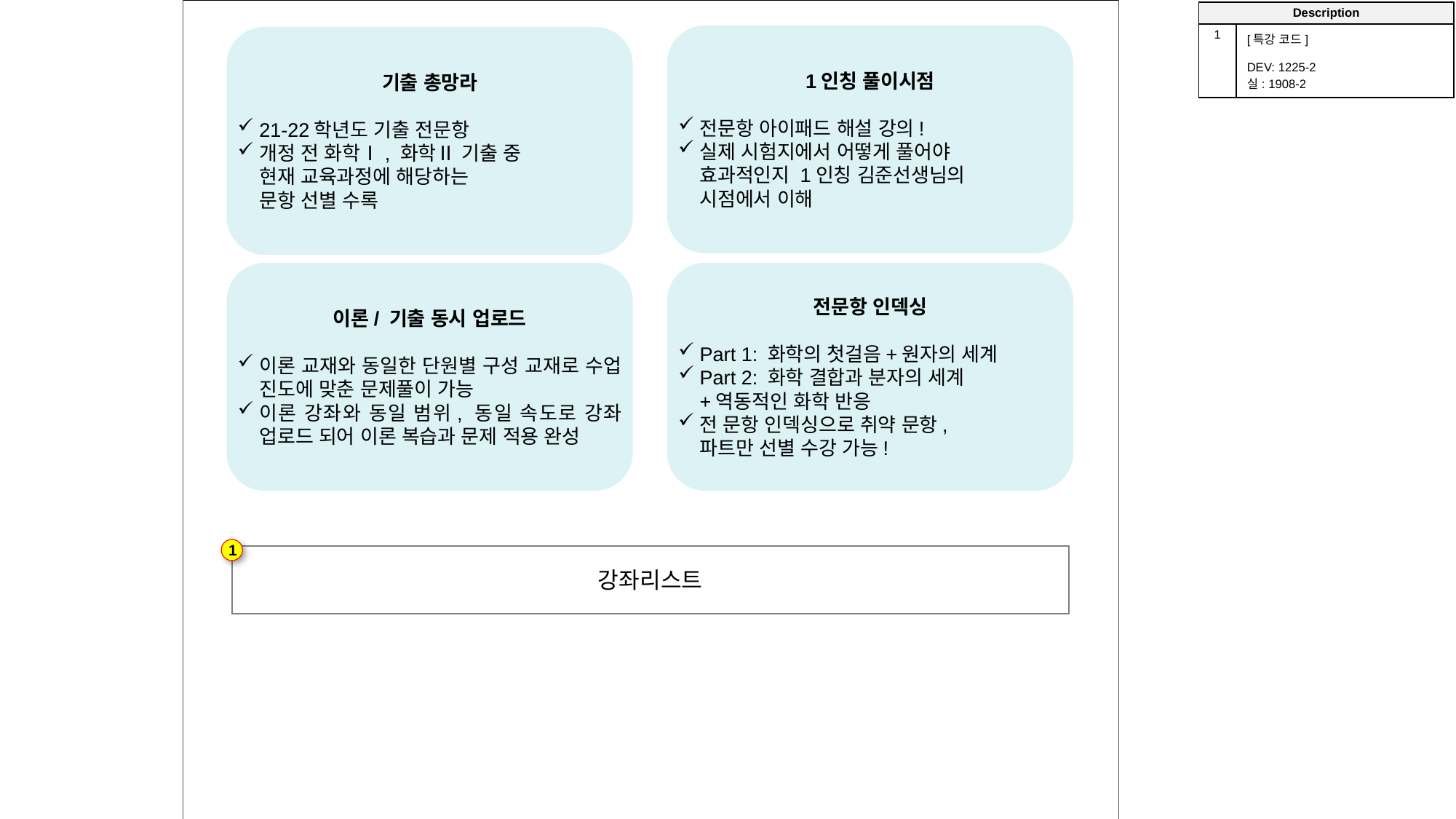

| Description |  |
| --- | --- |
| 1 | [특강 코드] DEV: 1225-2 실: 1908-2 |
1인칭 풀이시점

전문항 아이패드 해설 강의!
실제 시험지에서 어떻게 풀어야
효과적인지 1인칭 김준선생님의
시점에서 이해
기출 총망라

21-22학년도 기출 전문항
개정 전 화학Ⅰ, 화학Ⅱ 기출 중
현재 교육과정에 해당하는
문항 선별 수록
전문항 인덱싱

Part 1: 화학의 첫걸음+원자의 세계
Part 2: 화학 결합과 분자의 세계
+역동적인 화학 반응
전 문항 인덱싱으로 취약 문항,
파트만 선별 수강 가능!
이론/ 기출 동시 업로드

이론 교재와 동일한 단원별 구성 교재로 수업 진도에 맞춘 문제풀이 가능
이론 강좌와 동일 범위, 동일 속도로 강좌 업로드 되어 이론 복습과 문제 적용 완성
1

강좌리스트